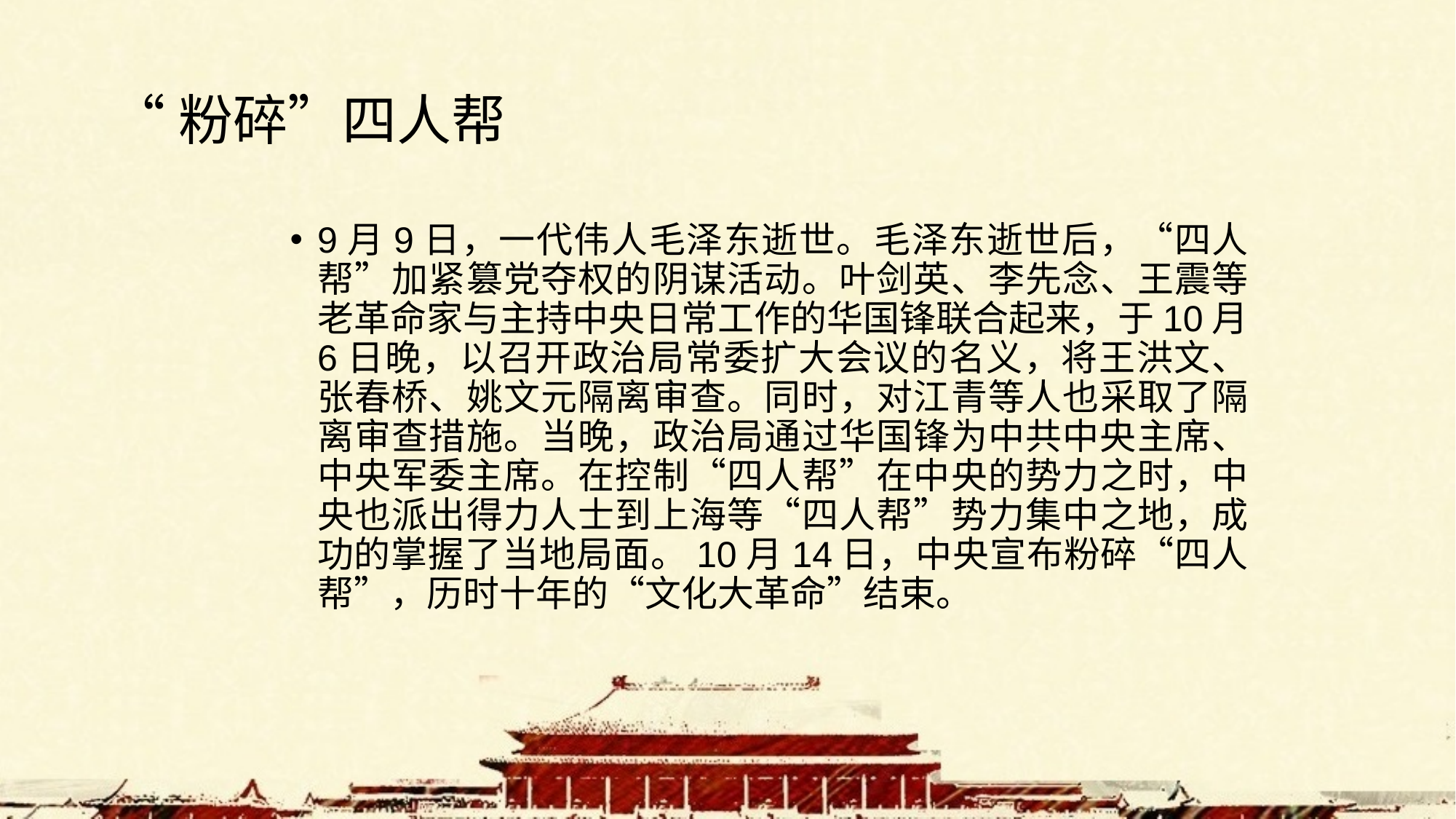

# “粉碎”四人帮
9月9日，一代伟人毛泽东逝世。毛泽东逝世后，“四人帮”加紧篡党夺权的阴谋活动。叶剑英、李先念、王震等老革命家与主持中央日常工作的华国锋联合起来，于10月6日晚，以召开政治局常委扩大会议的名义，将王洪文、张春桥、姚文元隔离审查。同时，对江青等人也采取了隔离审查措施。当晚，政治局通过华国锋为中共中央主席、中央军委主席。在控制“四人帮”在中央的势力之时，中央也派出得力人士到上海等“四人帮”势力集中之地，成功的掌握了当地局面。10月14日，中央宣布粉碎“四人帮”，历时十年的“文化大革命”结束。